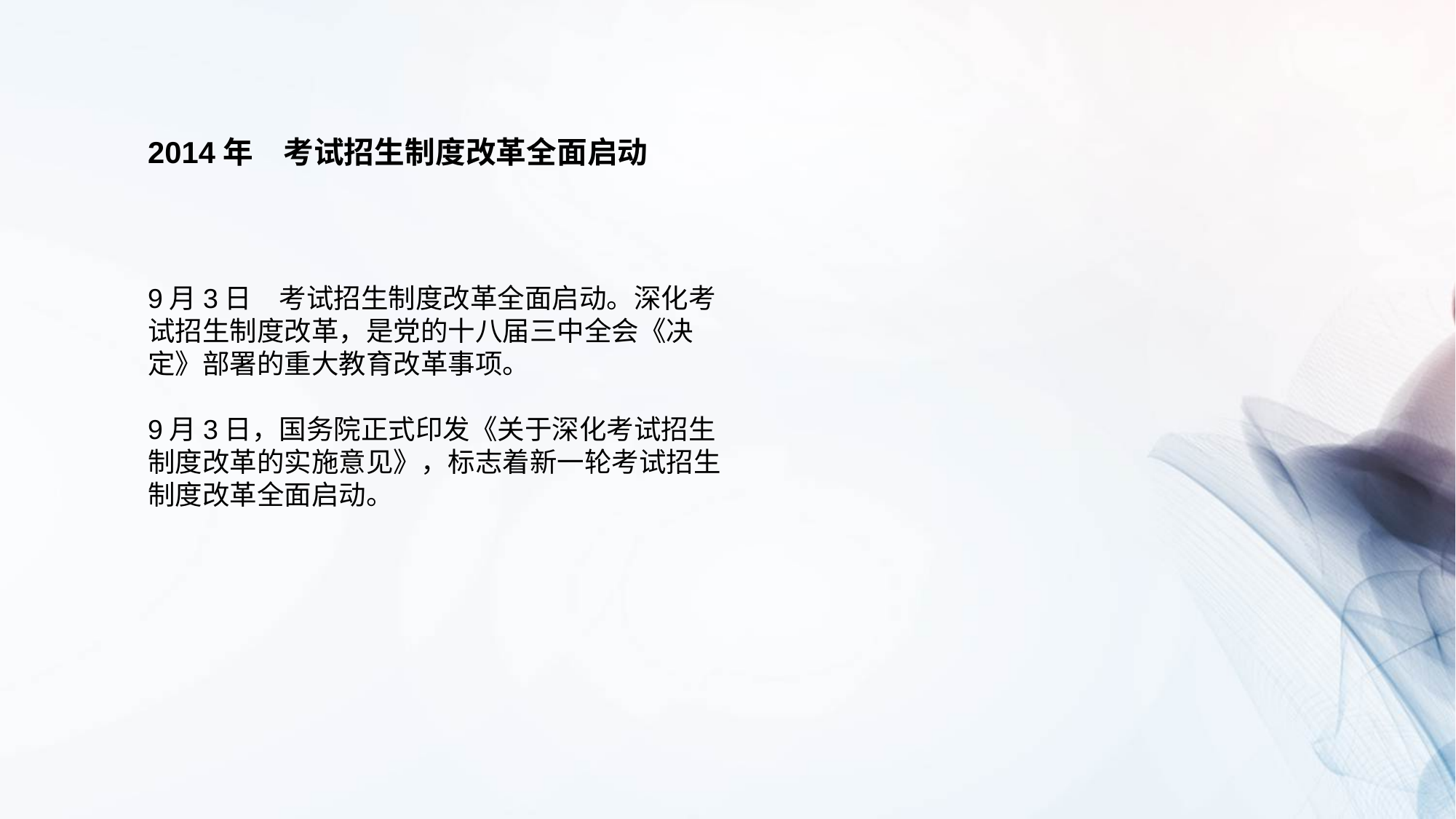

2014年　考试招生制度改革全面启动
9月3日　考试招生制度改革全面启动。深化考试招生制度改革，是党的十八届三中全会《决定》部署的重大教育改革事项。

9月3日，国务院正式印发《关于深化考试招生制度改革的实施意见》，标志着新一轮考试招生制度改革全面启动。